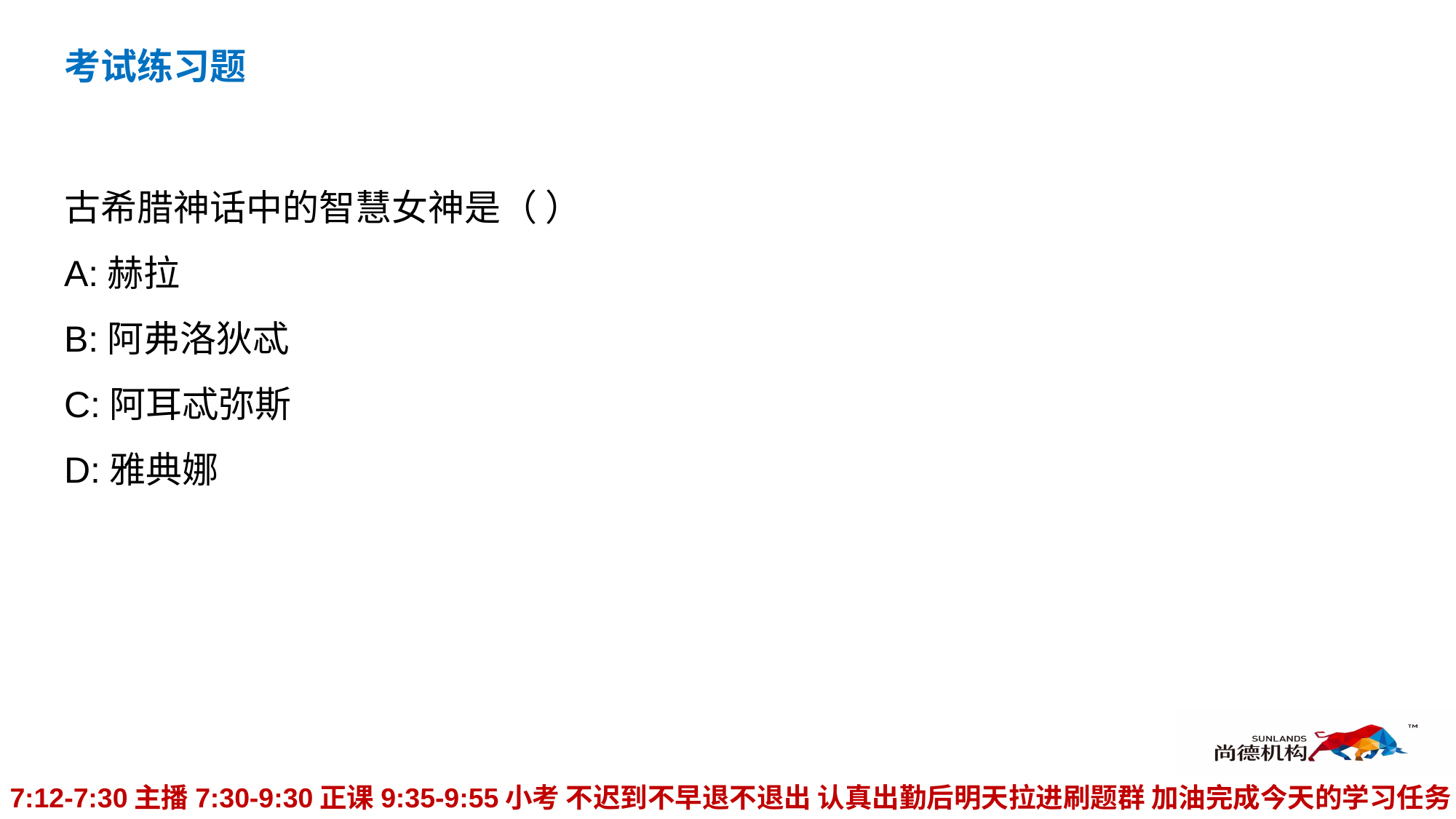

考试练习题
古希腊神话中的智慧女神是（ ）
A:赫拉
B:阿弗洛狄忒
C:阿耳忒弥斯
D:雅典娜